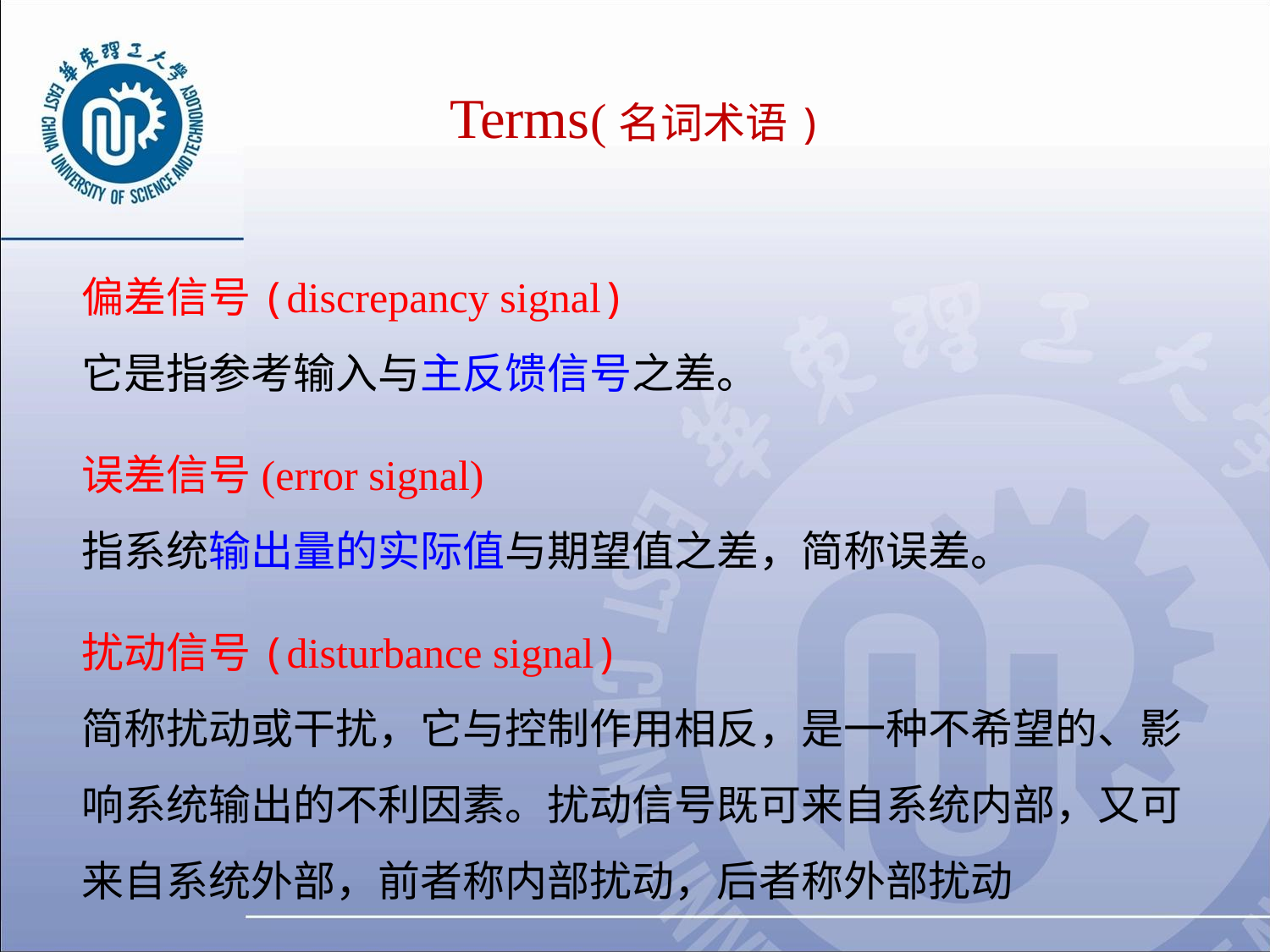

# Terms(名词术语)
偏差信号(discrepancy signal)
它是指参考输入与主反馈信号之差。

误差信号(error signal)
指系统输出量的实际值与期望值之差，简称误差。

扰动信号(disturbance signal)
简称扰动或干扰，它与控制作用相反，是一种不希望的、影响系统输出的不利因素。扰动信号既可来自系统内部，又可来自系统外部，前者称内部扰动，后者称外部扰动